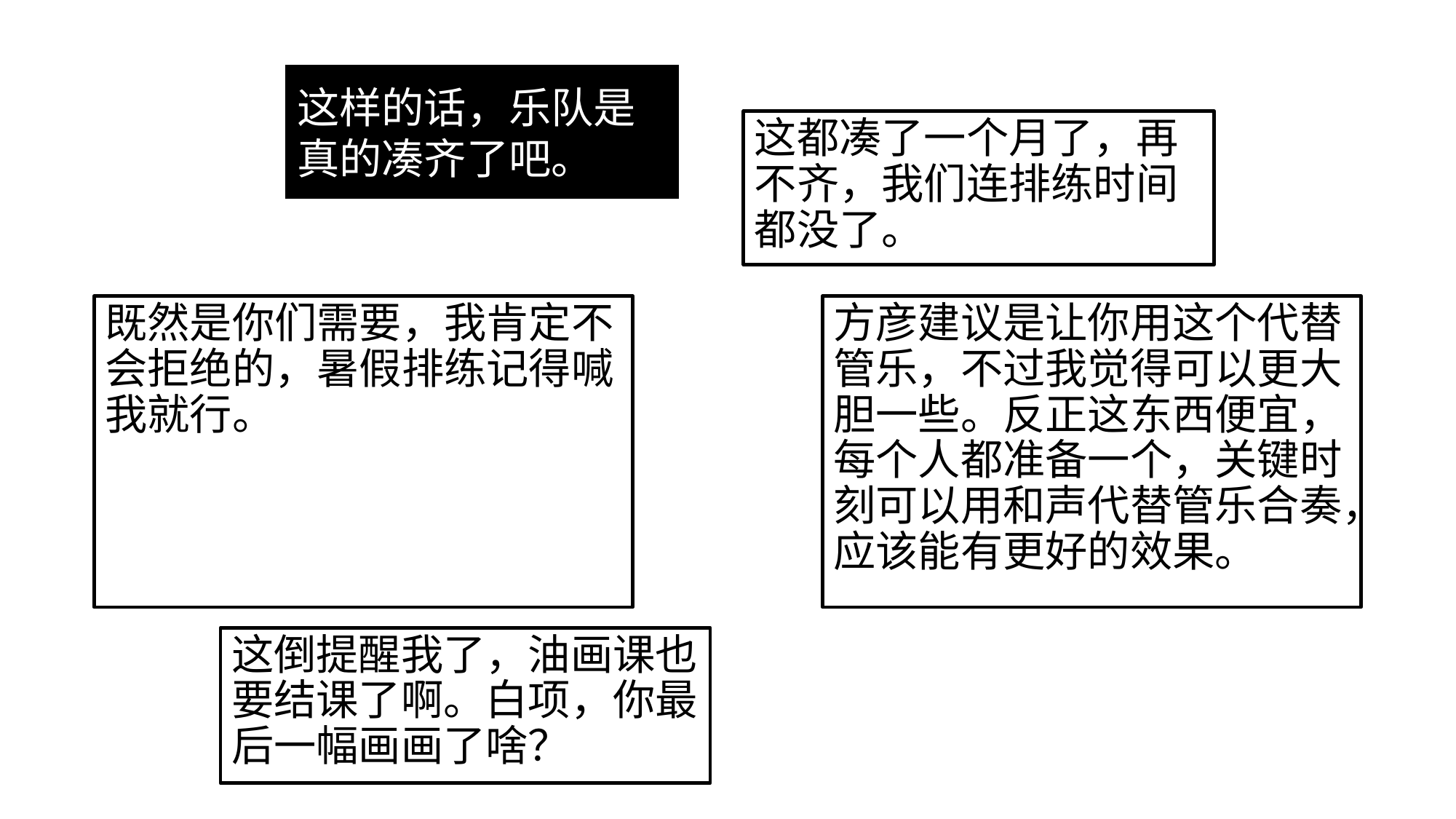

这样的话，乐队是真的凑齐了吧。
这都凑了一个月了，再不齐，我们连排练时间都没了。
既然是你们需要，我肯定不会拒绝的，暑假排练记得喊我就行。
方彦建议是让你用这个代替管乐，不过我觉得可以更大胆一些。反正这东西便宜，每个人都准备一个，关键时刻可以用和声代替管乐合奏，应该能有更好的效果。
这倒提醒我了，油画课也要结课了啊。白项，你最后一幅画画了啥？